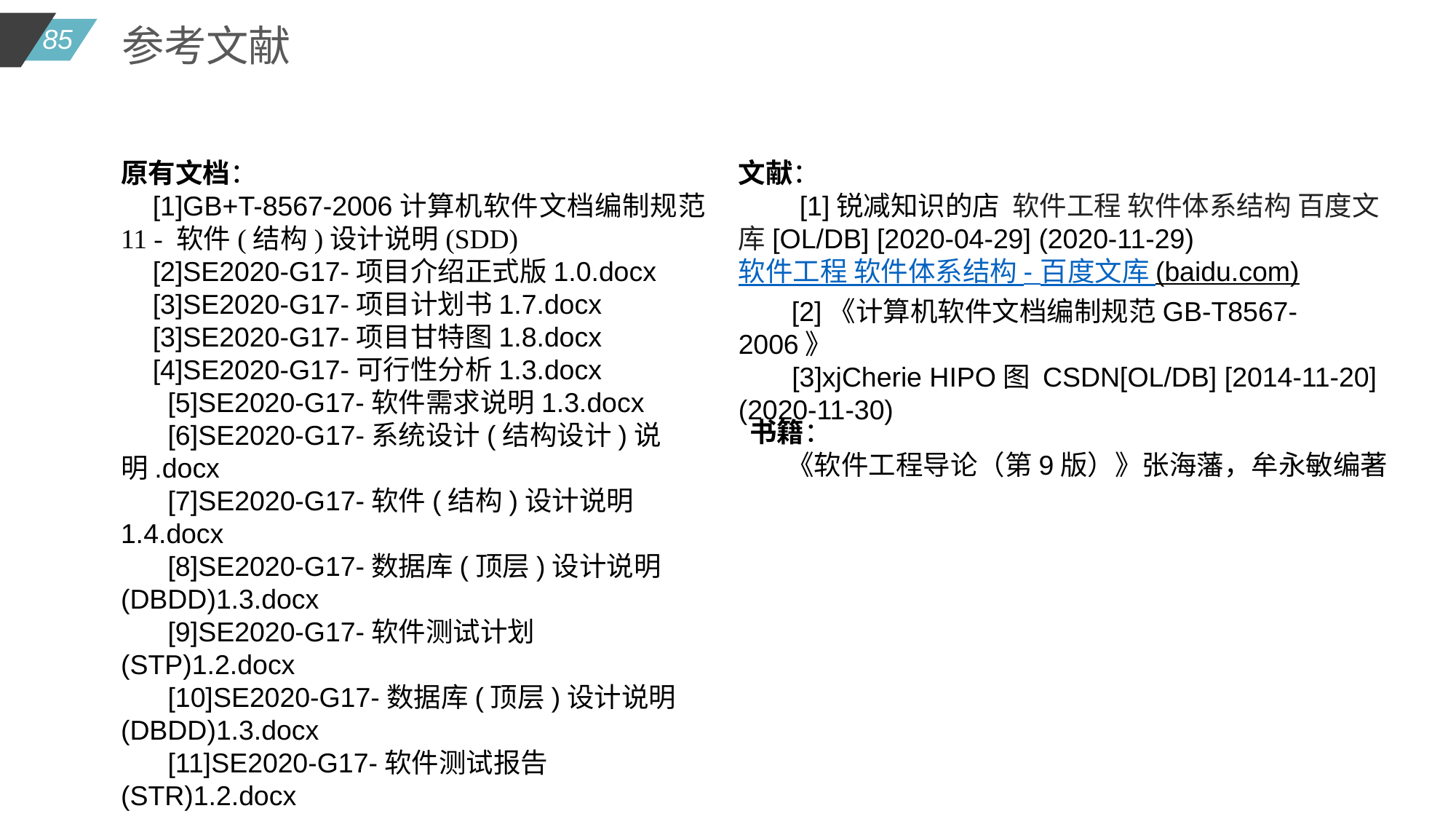

参考文献
原有文档：
[1]GB+T-8567-2006计算机软件文档编制规范 11 - 软件(结构)设计说明(SDD)
[2]SE2020-G17-项目介绍正式版1.0.docx
[3]SE2020-G17-项目计划书1.7.docx
[3]SE2020-G17-项目甘特图1.8.docx
[4]SE2020-G17-可行性分析1.3.docx
  [5]SE2020-G17-软件需求说明1.3.docx
  [6]SE2020-G17-系统设计(结构设计)说明.docx
  [7]SE2020-G17-软件(结构)设计说明1.4.docx
  [8]SE2020-G17-数据库(顶层)设计说明(DBDD)1.3.docx
  [9]SE2020-G17-软件测试计划(STP)1.2.docx
  [10]SE2020-G17-数据库(顶层)设计说明(DBDD)1.3.docx
  [11]SE2020-G17-软件测试报告(STR)1.2.docx
文献：
        [1]锐减知识的店  软件工程 软件体系结构 百度文库[OL/DB] [2020-04-29] (2020-11-29)
软件工程 软件体系结构 - 百度文库 (baidu.com)
       [2]《计算机软件文档编制规范GB-T8567-2006》
       [3]xjCherie HIPO图 CSDN[OL/DB] [2014-11-20](2020-11-30)
书籍：
      《软件工程导论（第9版）》张海藩，牟永敏编著